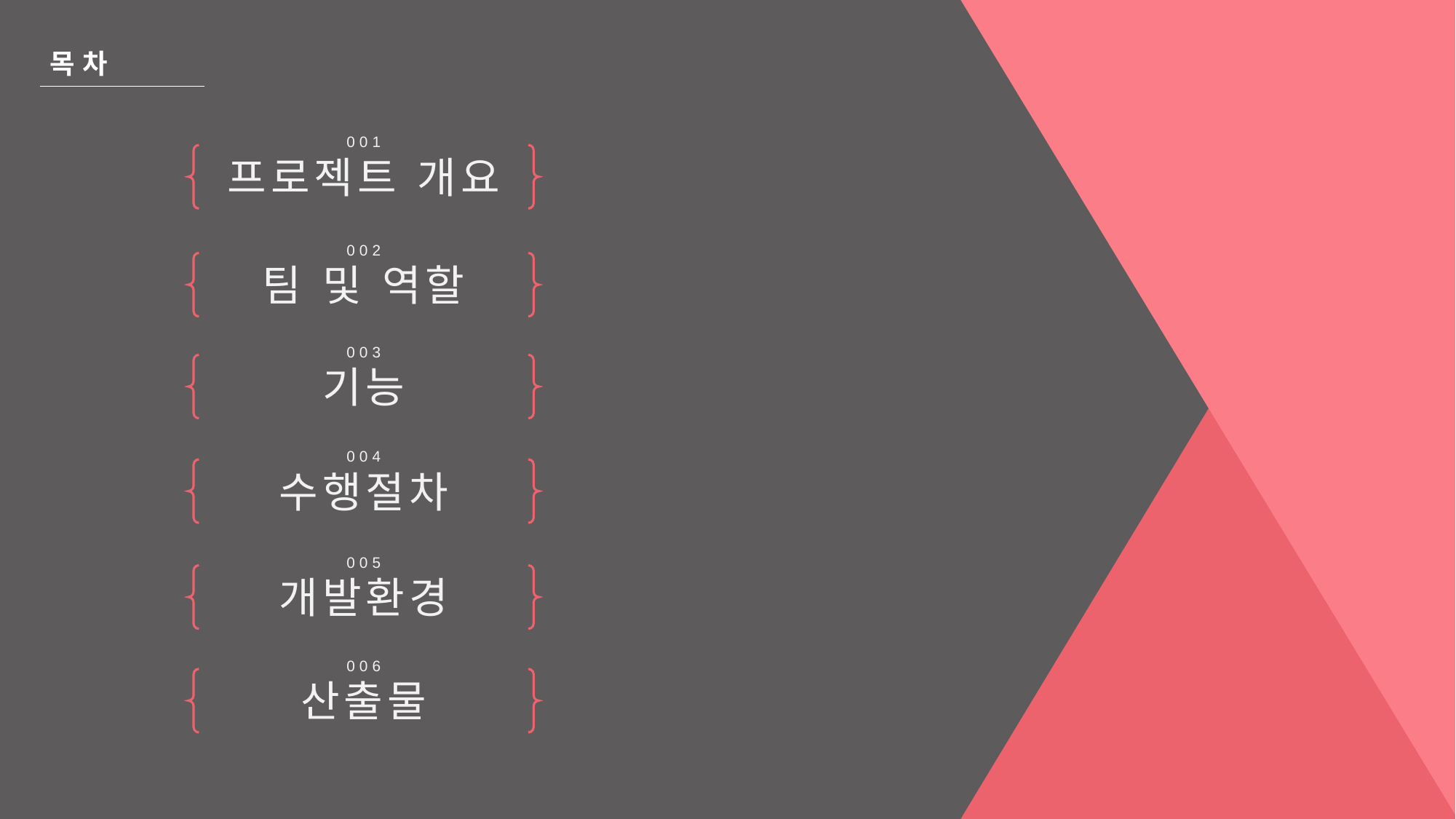

목 차

001
프로젝트 개요
002
팀 및 역할
003
기능
004
수행절차
005
개발환경
006
산출물